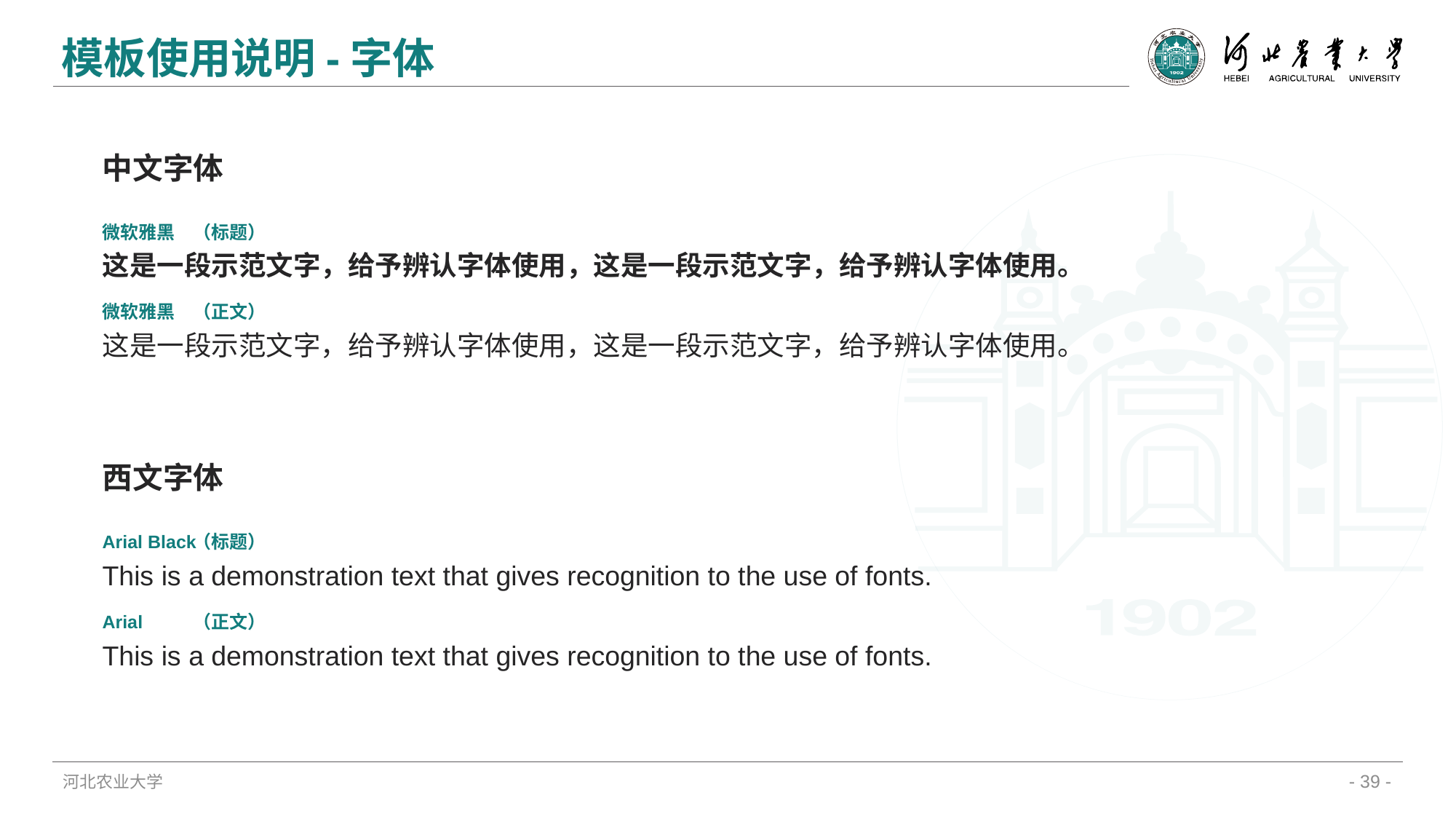

模板使用说明-字体
中文字体
微软雅黑
（标题）
这是一段示范文字，给予辨认字体使用，这是一段示范文字，给予辨认字体使用。
微软雅黑
（正文）
这是一段示范文字，给予辨认字体使用，这是一段示范文字，给予辨认字体使用。
西文字体
Arial Black
（标题）
This is a demonstration text that gives recognition to the use of fonts.
Arial
（正文）
This is a demonstration text that gives recognition to the use of fonts.
河北农业大学
- 39 -